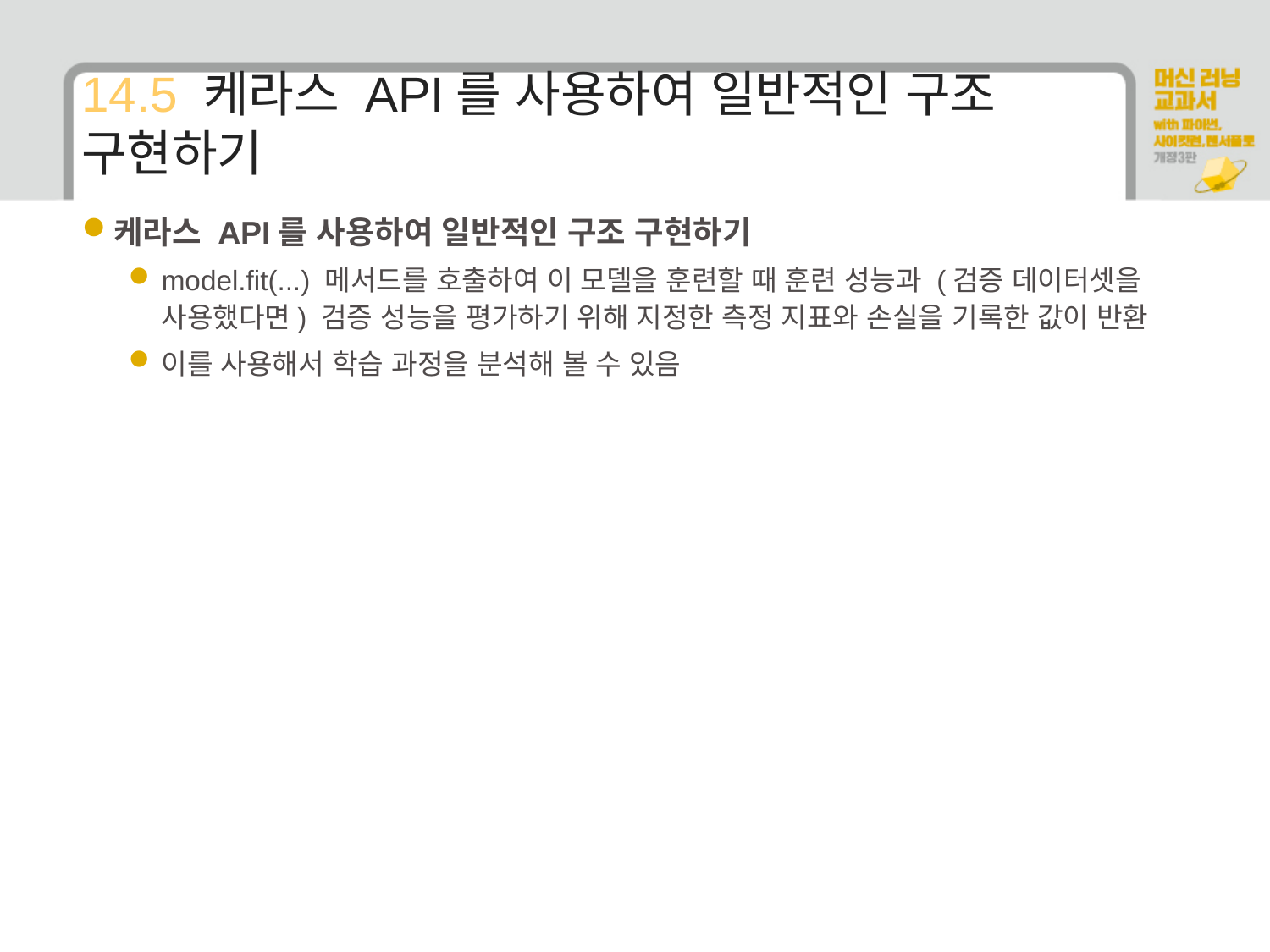

# 14.5 케라스 API를 사용하여 일반적인 구조 구현하기
케라스 API를 사용하여 일반적인 구조 구현하기
model.fit(...) 메서드를 호출하여 이 모델을 훈련할 때 훈련 성능과 (검증 데이터셋을 사용했다면) 검증 성능을 평가하기 위해 지정한 측정 지표와 손실을 기록한 값이 반환
이를 사용해서 학습 과정을 분석해 볼 수 있음